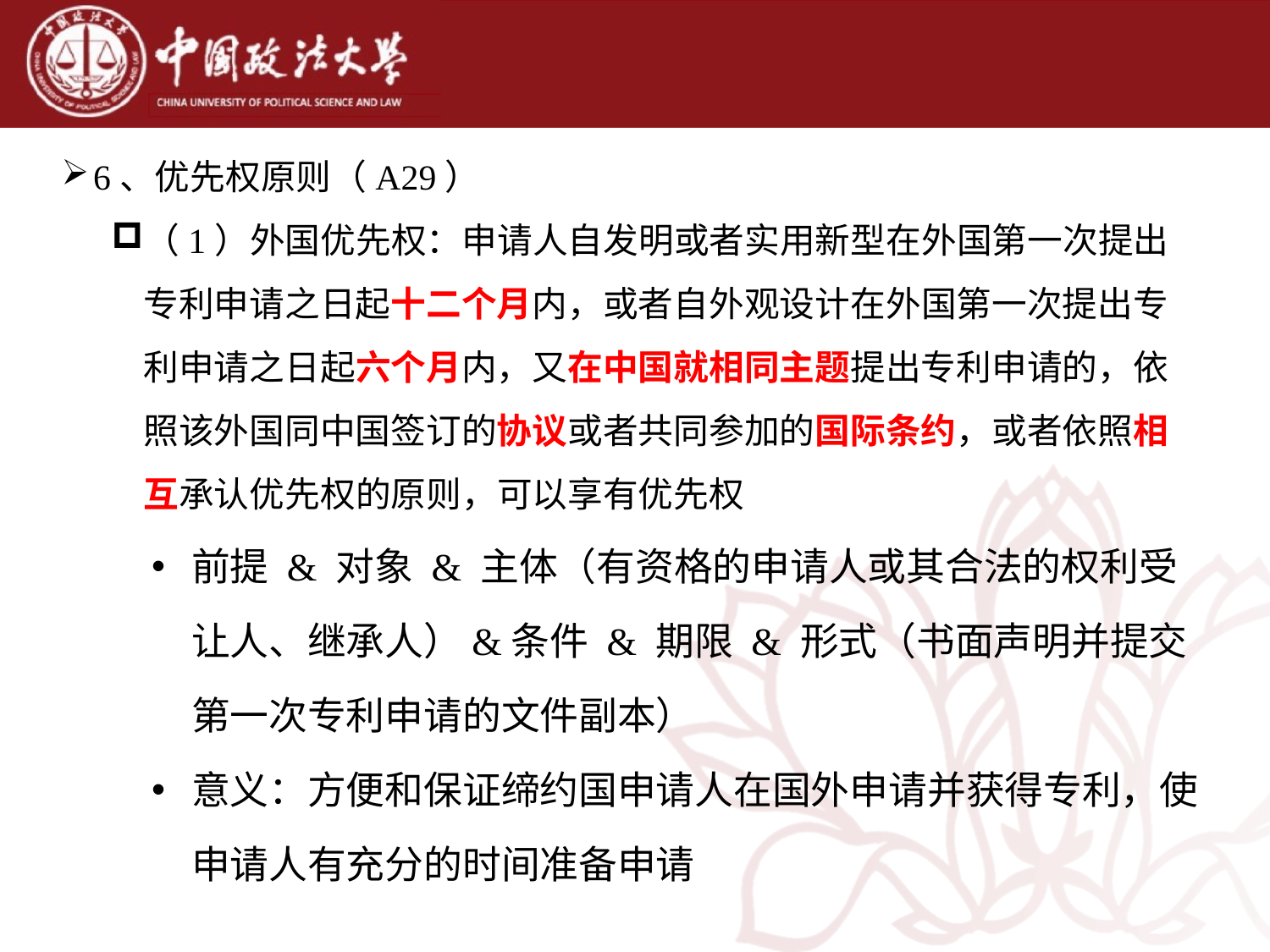

6、优先权原则（A29）
（1）外国优先权：申请人自发明或者实用新型在外国第一次提出专利申请之日起十二个月内，或者自外观设计在外国第一次提出专利申请之日起六个月内，又在中国就相同主题提出专利申请的，依照该外国同中国签订的协议或者共同参加的国际条约，或者依照相互承认优先权的原则，可以享有优先权
前提 & 对象 & 主体（有资格的申请人或其合法的权利受让人、继承人）&条件 & 期限 & 形式（书面声明并提交第一次专利申请的文件副本）
意义：方便和保证缔约国申请人在国外申请并获得专利，使申请人有充分的时间准备申请